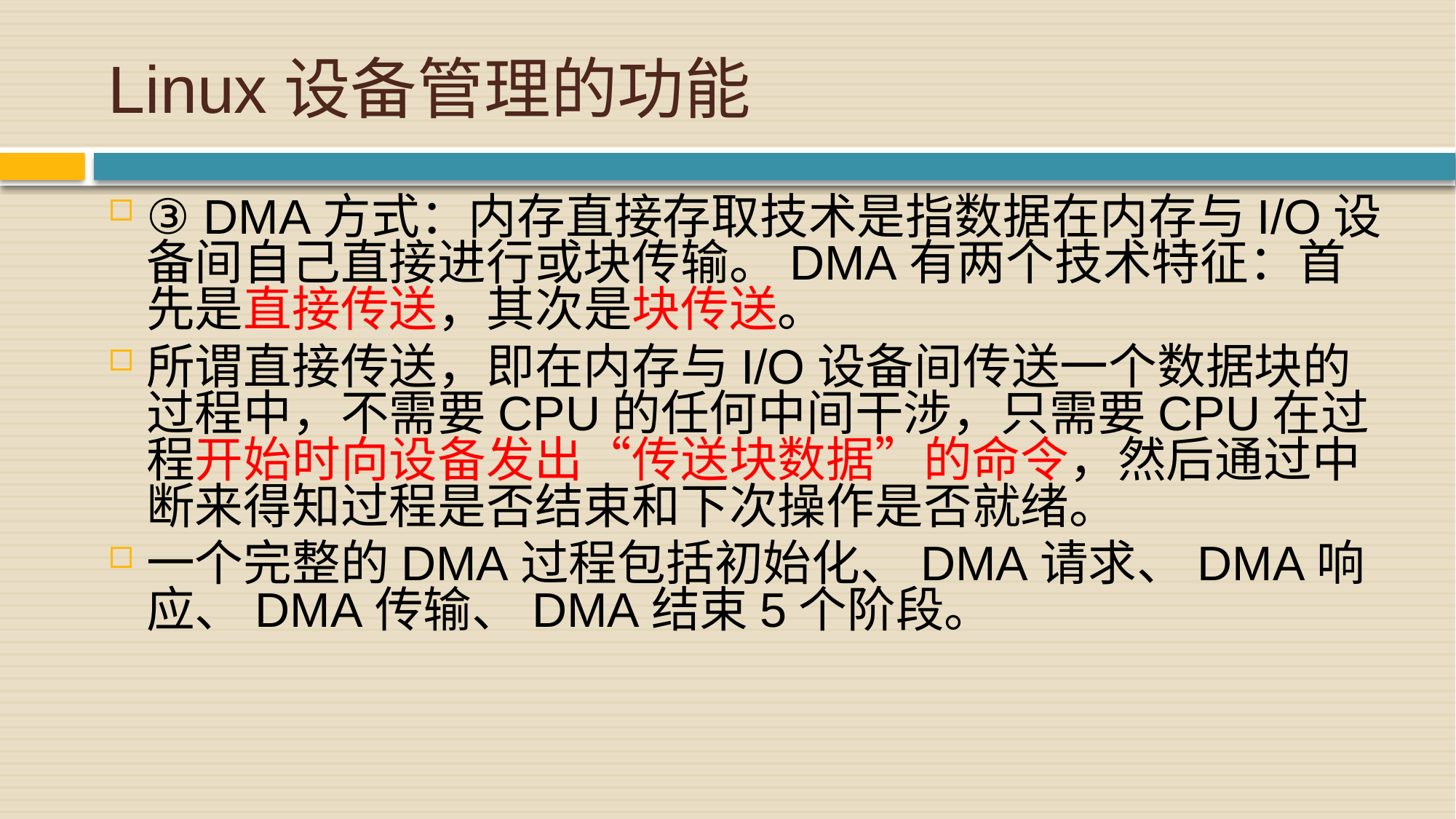

# Linux设备管理的功能
③ DMA方式：内存直接存取技术是指数据在内存与I/O设备间自己直接进行或块传输。DMA有两个技术特征：首先是直接传送，其次是块传送。
所谓直接传送，即在内存与I/O设备间传送一个数据块的过程中，不需要CPU的任何中间干涉，只需要CPU在过程开始时向设备发出“传送块数据”的命令，然后通过中断来得知过程是否结束和下次操作是否就绪。
一个完整的DMA过程包括初始化、DMA请求、DMA响应、DMA传输、DMA结束5个阶段。